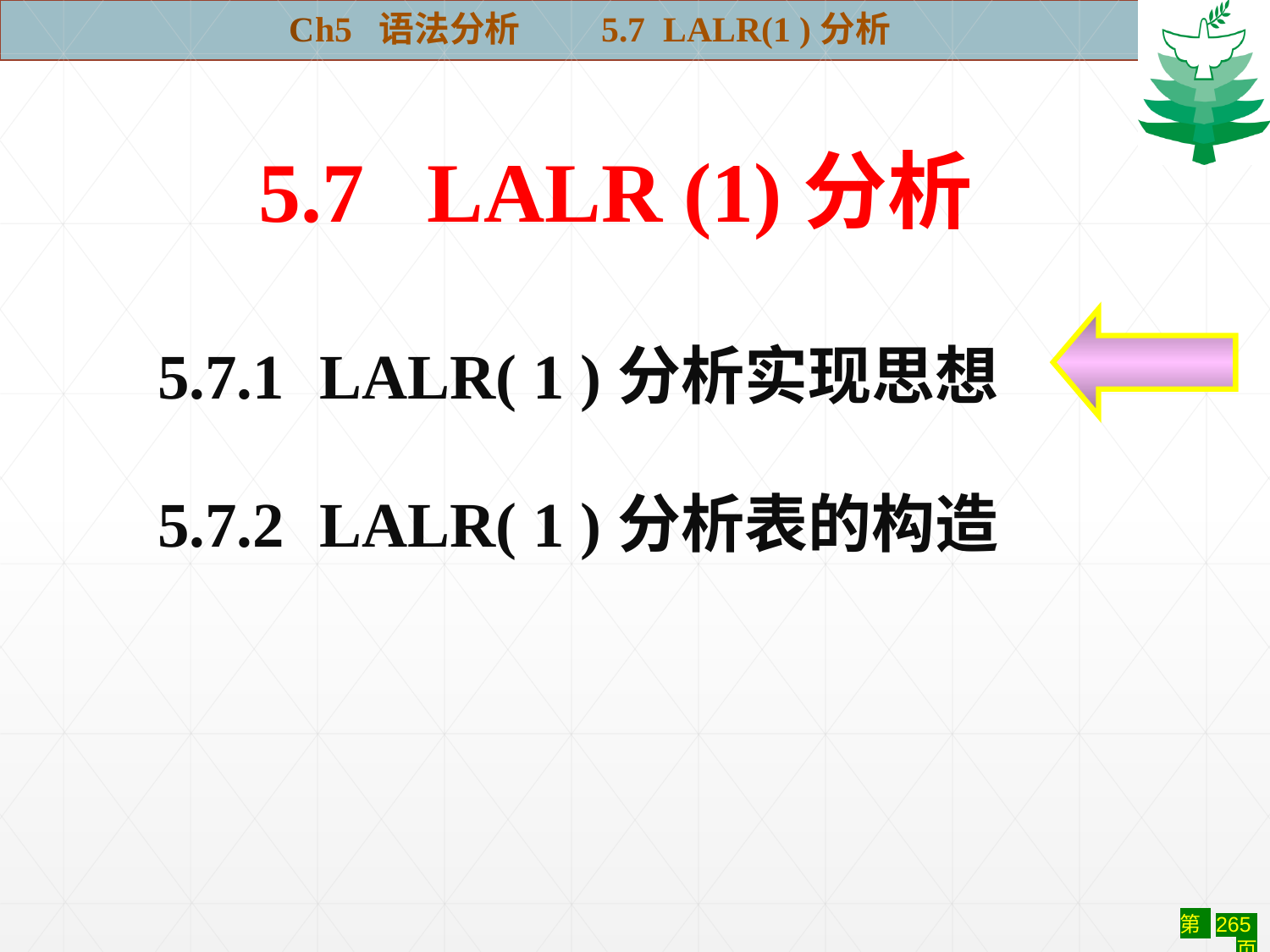

Ch5  语法分析         5.7  LALR(1 )分析
5.7   LALR (1)分析
5.7.1  LALR( 1 )分析实现思想
5.7.2  LALR( 1 )分析表的构造